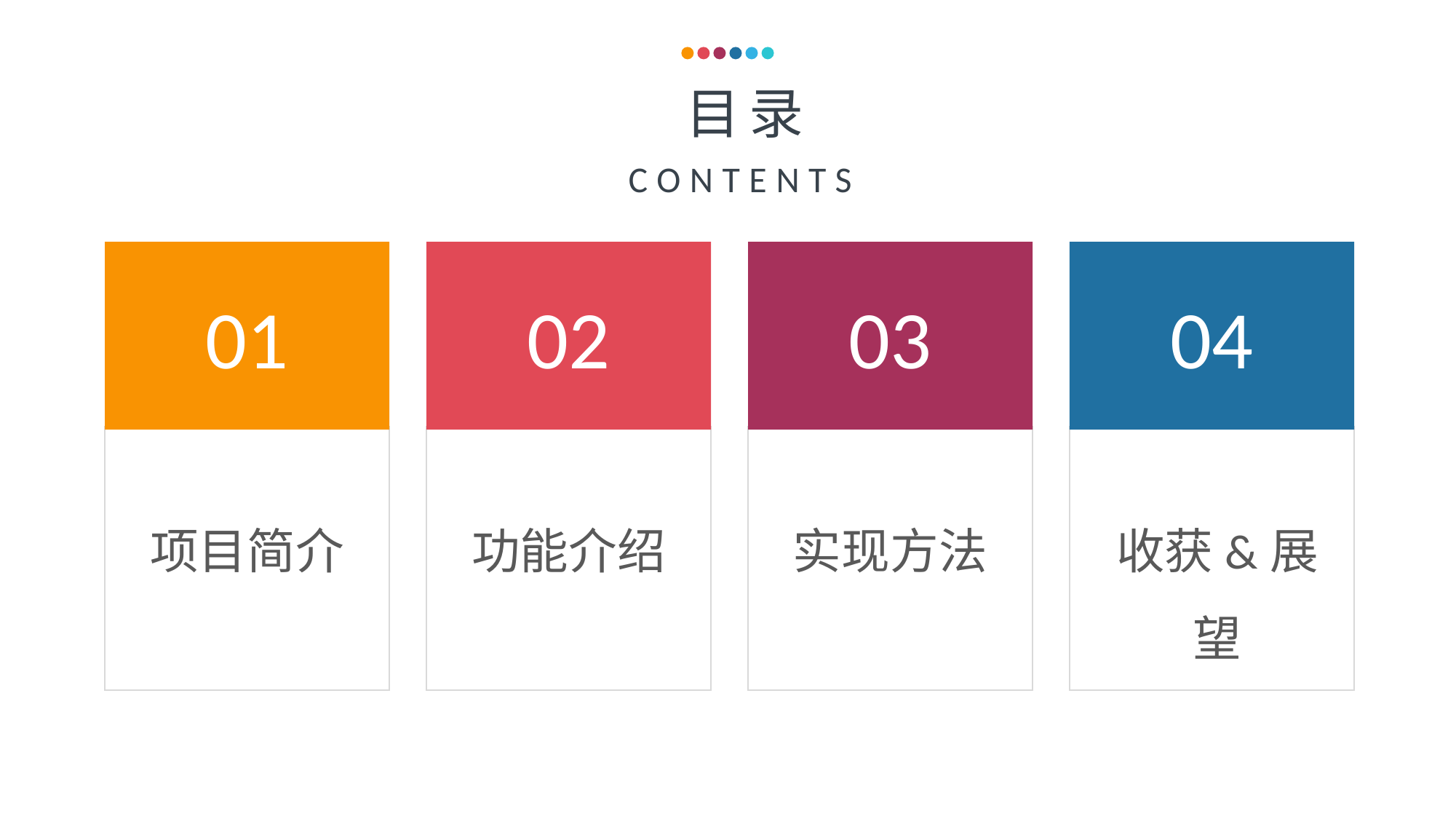

目录
 CONTENTS
01
02
03
04

项目简介
功能介绍
实现方法
收获&展望